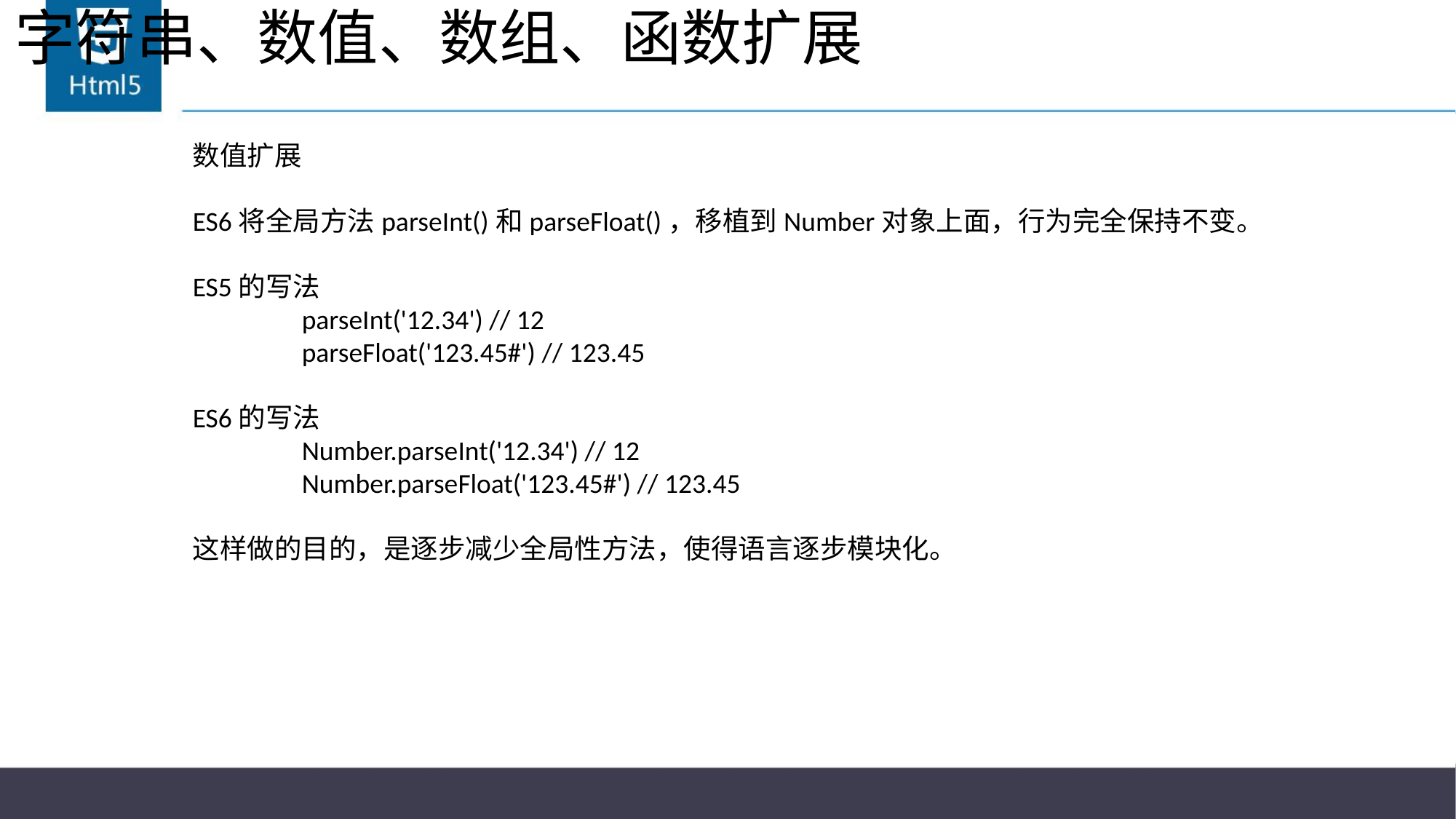

# 字符串、数值、数组、函数扩展
数值扩展

ES6将全局方法parseInt()和parseFloat()，移植到Number对象上面，行为完全保持不变。

ES5的写法
	parseInt('12.34') // 12
	parseFloat('123.45#') // 123.45

ES6的写法
	Number.parseInt('12.34') // 12
	Number.parseFloat('123.45#') // 123.45

这样做的目的，是逐步减少全局性方法，使得语言逐步模块化。